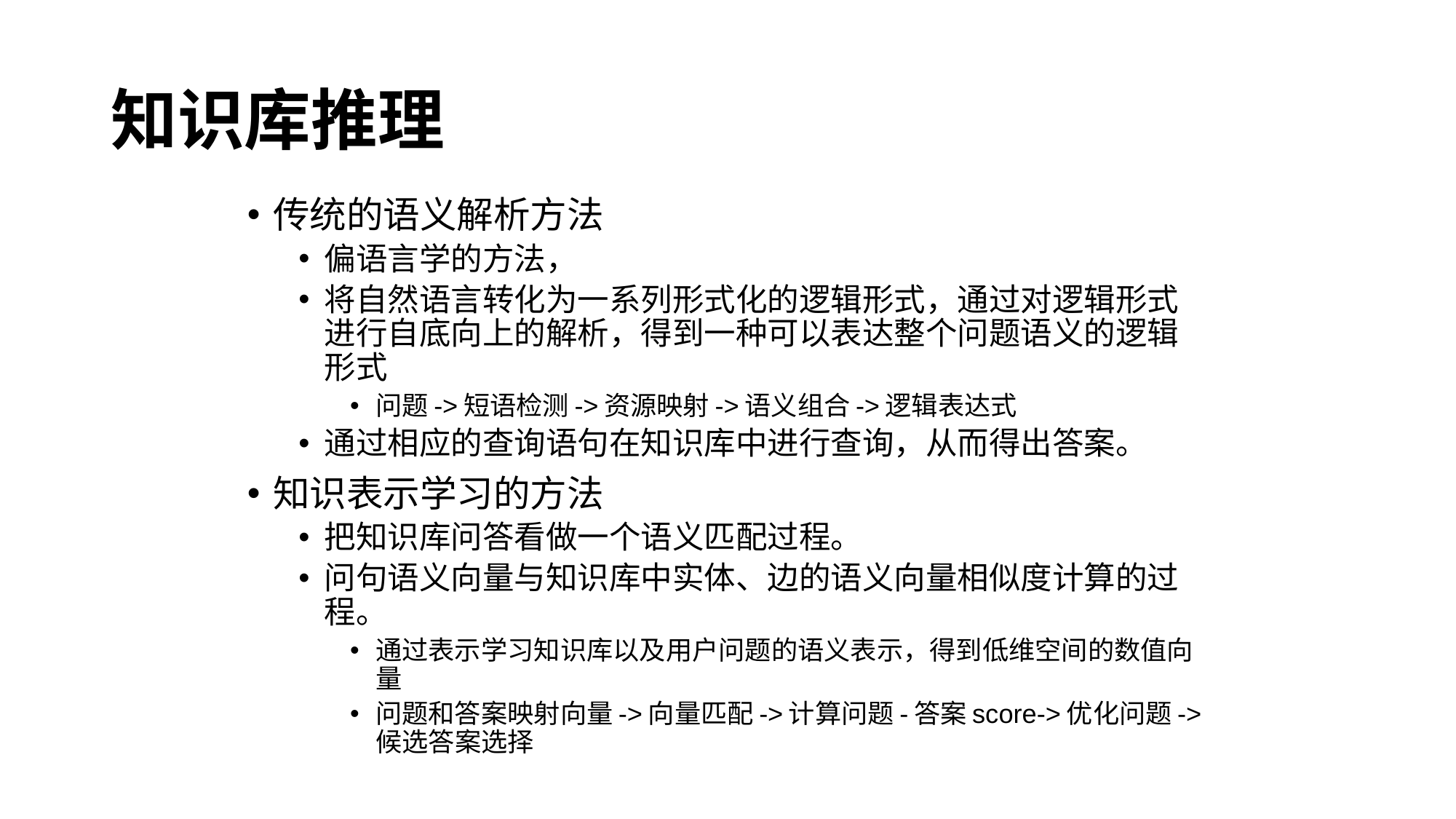

# 知识库推理
传统的语义解析方法
偏语言学的方法，
将自然语言转化为一系列形式化的逻辑形式，通过对逻辑形式进行自底向上的解析，得到一种可以表达整个问题语义的逻辑形式
问题->短语检测->资源映射->语义组合->逻辑表达式
通过相应的查询语句在知识库中进行查询，从而得出答案。
知识表示学习的方法
把知识库问答看做一个语义匹配过程。
问句语义向量与知识库中实体、边的语义向量相似度计算的过程。
通过表示学习知识库以及用户问题的语义表示，得到低维空间的数值向量
问题和答案映射向量->向量匹配->计算问题-答案score->优化问题->候选答案选择